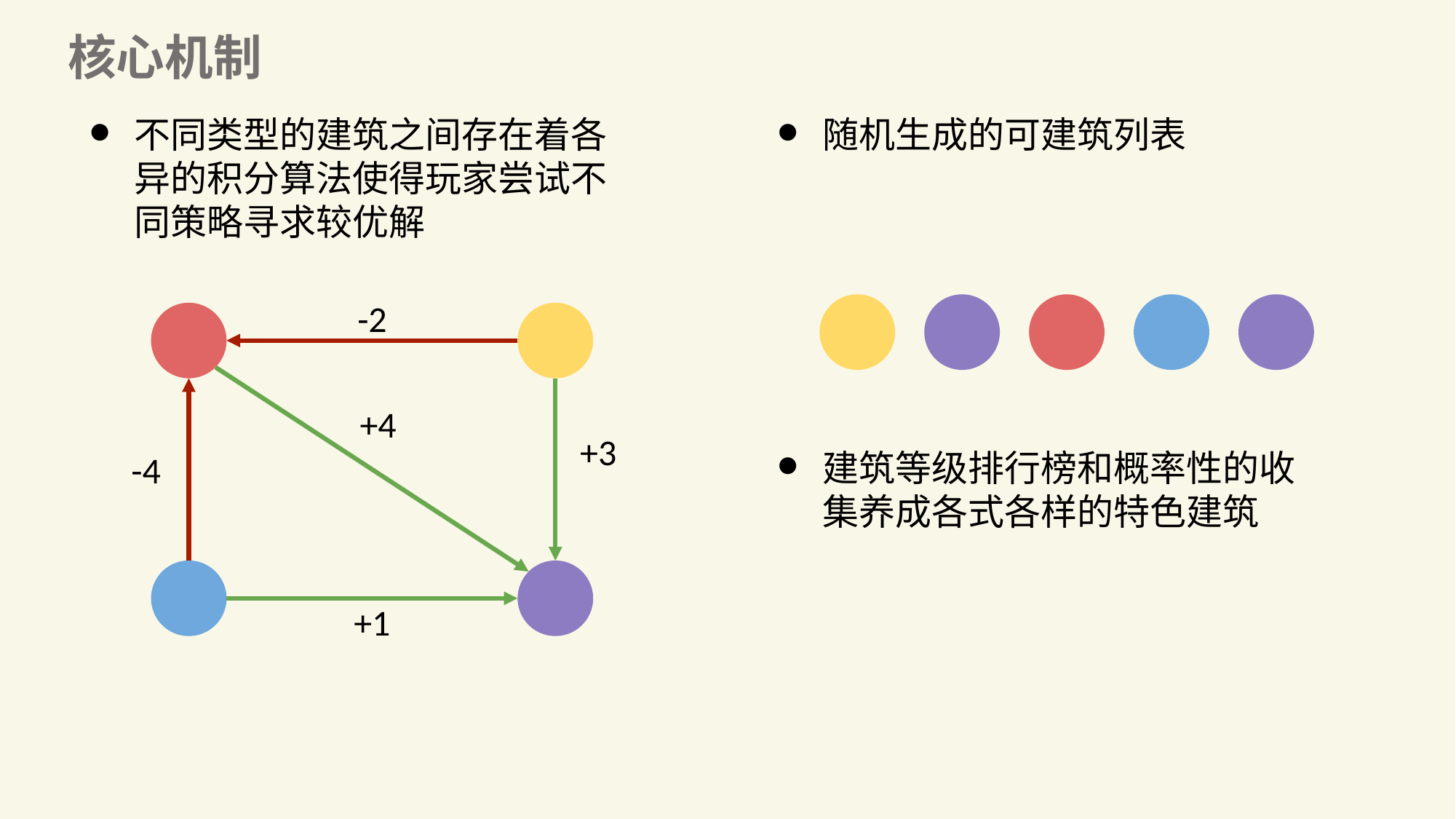

核心机制
不同类型的建筑之间存在着各异的积分算法使得玩家尝试不同策略寻求较优解
随机生成的可建筑列表
-2

+4
+3
-4

+1

建筑等级排行榜和概率性的收集养成各式各样的特色建筑